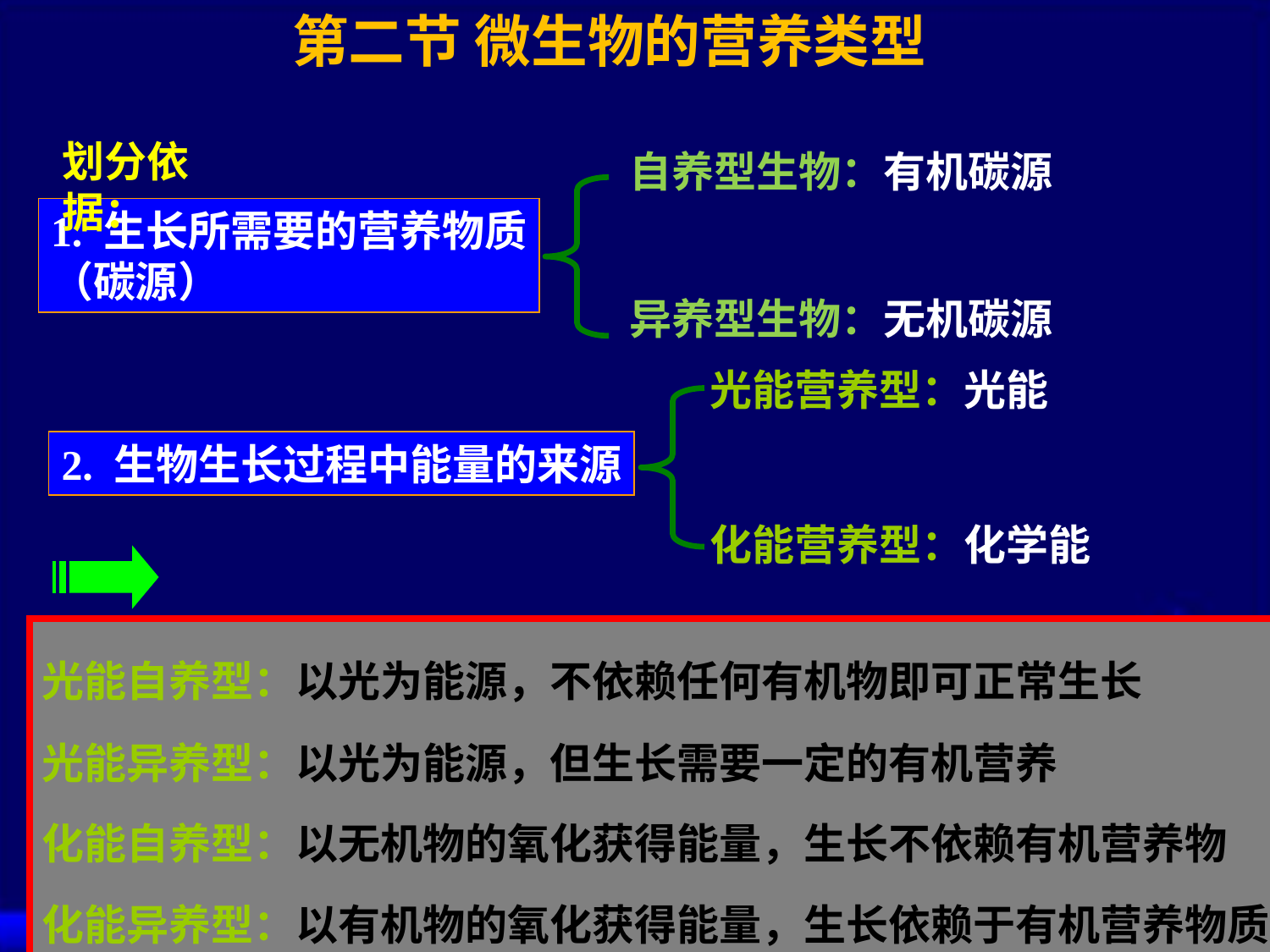

第二节 微生物的营养类型
划分依据：
自养型生物：有机碳源

1. 生长所需要的营养物质
（碳源）
异养型生物：无机碳源

光能营养型：光能

2. 生物生长过程中能量的来源
化能营养型：化学能

光能自养型：以光为能源，不依赖任何有机物即可正常生长
光能异养型：以光为能源，但生长需要一定的有机营养
化能自养型：以无机物的氧化获得能量，生长不依赖有机营养物
化能异养型：以有机物的氧化获得能量，生长依赖于有机营养物质